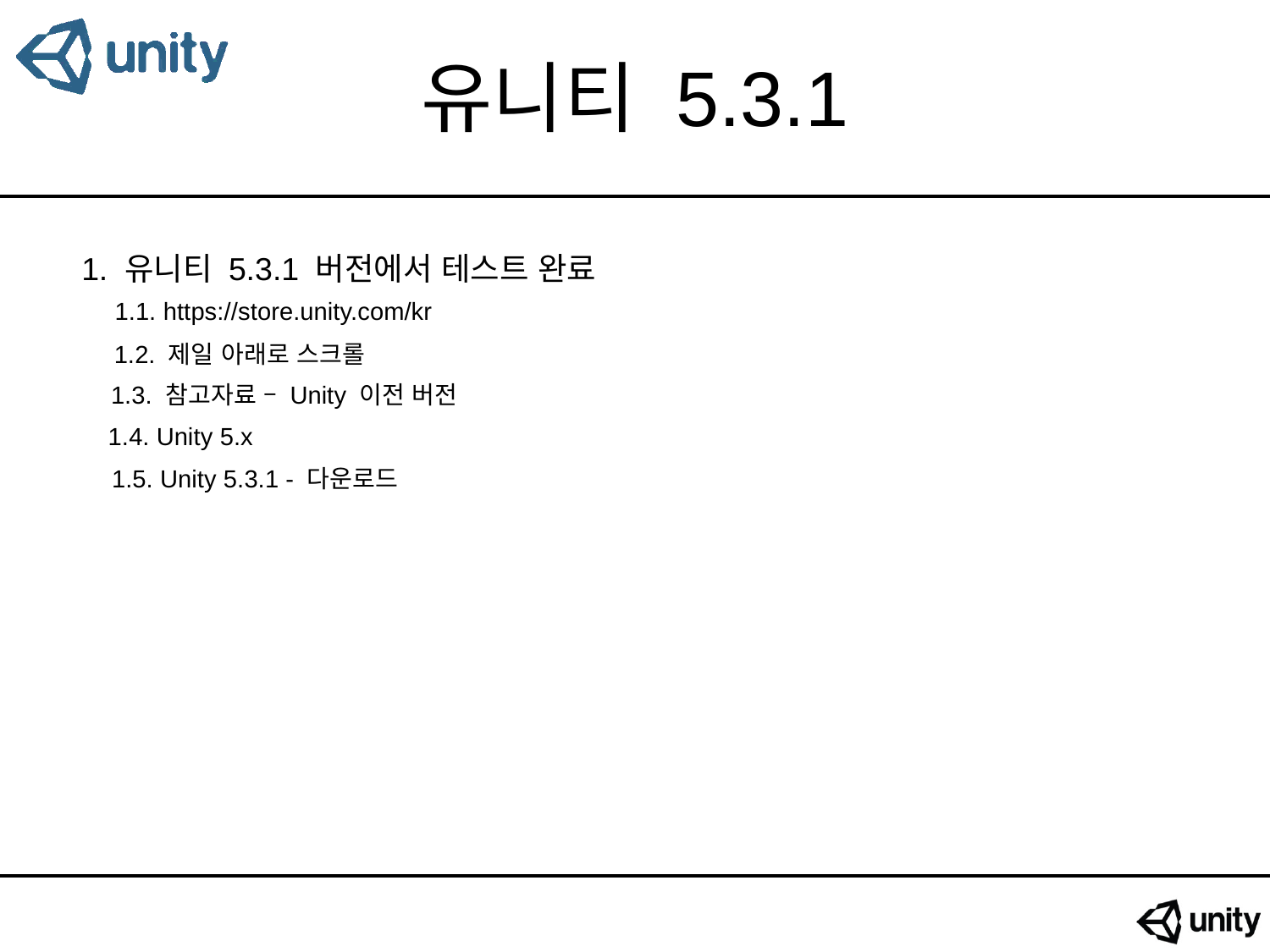

# 유니티 5.3.1
1. 유니티 5.3.1 버전에서 테스트 완료
1.1. https://store.unity.com/kr
1.2. 제일 아래로 스크롤
1.3. 참고자료 – Unity 이전 버전
1.4. Unity 5.x
1.5. Unity 5.3.1 - 다운로드